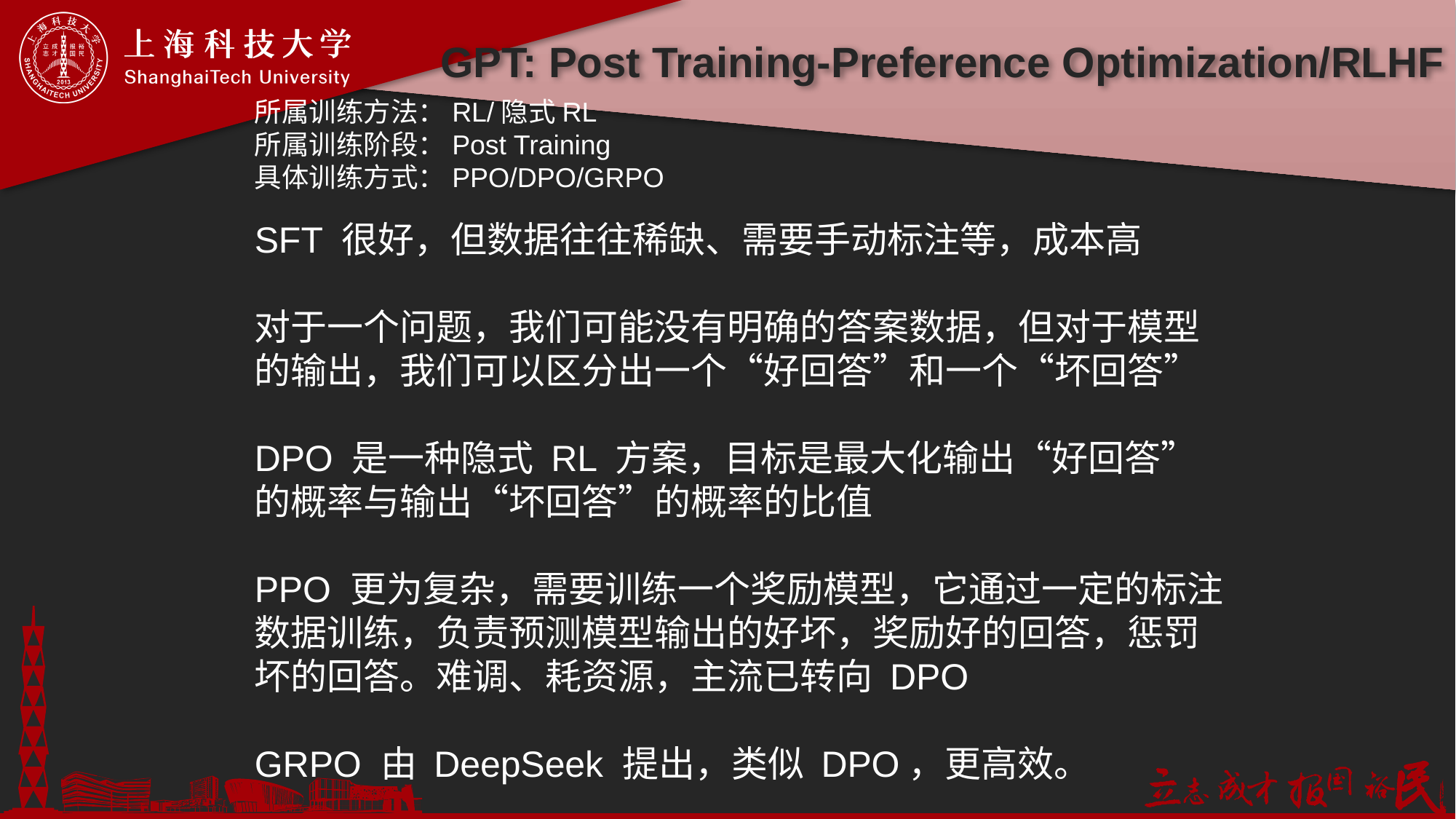

# GPT: Post Training-Preference Optimization/RLHF
所属训练方法：RL/隐式RL
所属训练阶段：Post Training
具体训练方式：PPO/DPO/GRPO

SFT 很好，但数据往往稀缺、需要手动标注等，成本高

对于一个问题，我们可能没有明确的答案数据，但对于模型的输出，我们可以区分出一个“好回答”和一个“坏回答”

DPO 是一种隐式 RL 方案，目标是最大化输出“好回答”的概率与输出“坏回答”的概率的比值

PPO 更为复杂，需要训练一个奖励模型，它通过一定的标注数据训练，负责预测模型输出的好坏，奖励好的回答，惩罚坏的回答。难调、耗资源，主流已转向 DPO

GRPO 由 DeepSeek 提出，类似 DPO，更高效。